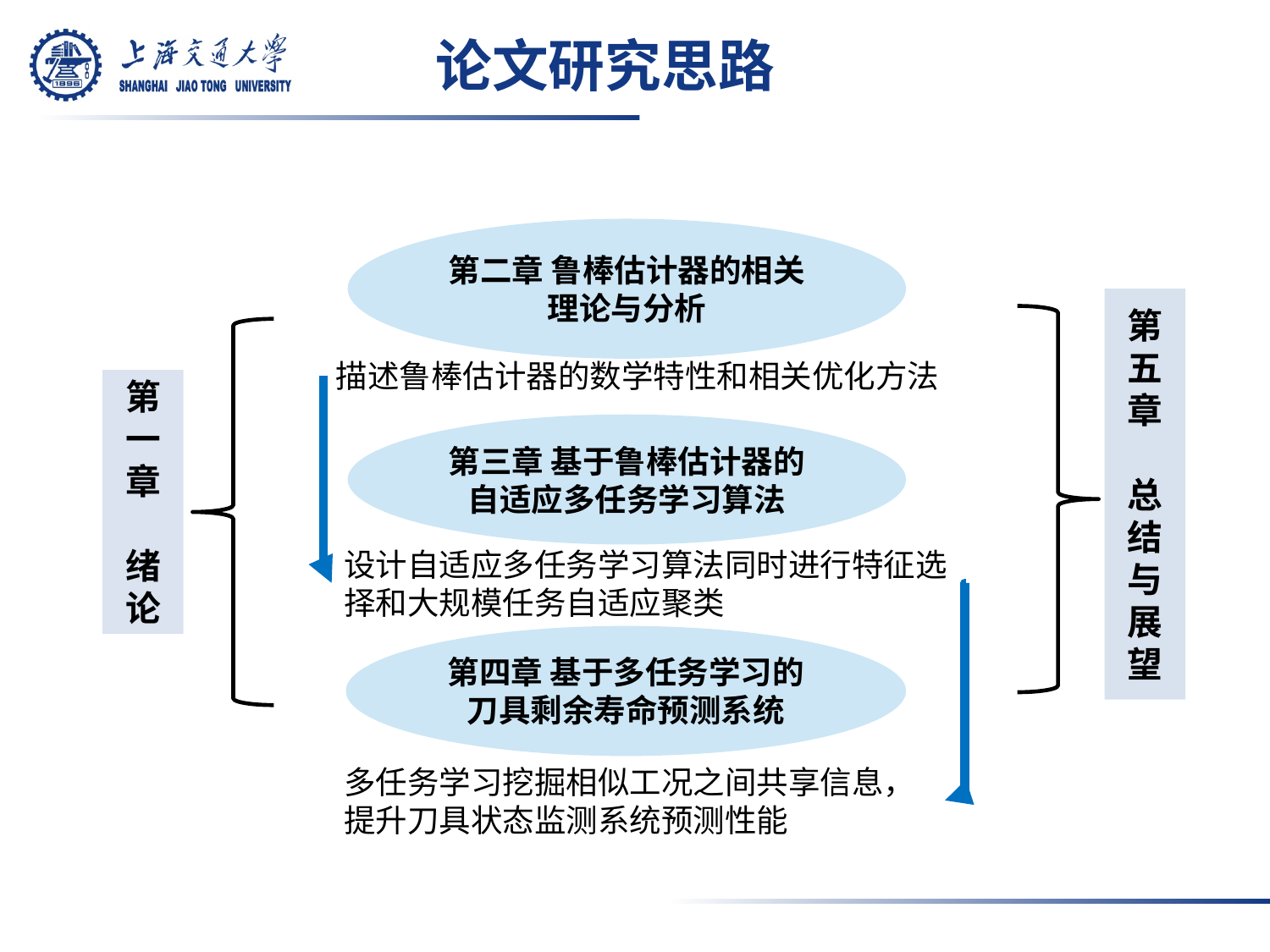

# 论文研究思路

第二章 鲁棒估计器的相关理论与分析

第五章

总结与展望

描述鲁棒估计器的数学特性和相关优化方法
第一章

绪论
第三章 基于鲁棒估计器的自适应多任务学习算法
设计自适应多任务学习算法同时进行特征选择和大规模任务自适应聚类

第四章 基于多任务学习的刀具剩余寿命预测系统

多任务学习挖掘相似工况之间共享信息，提升刀具状态监测系统预测性能